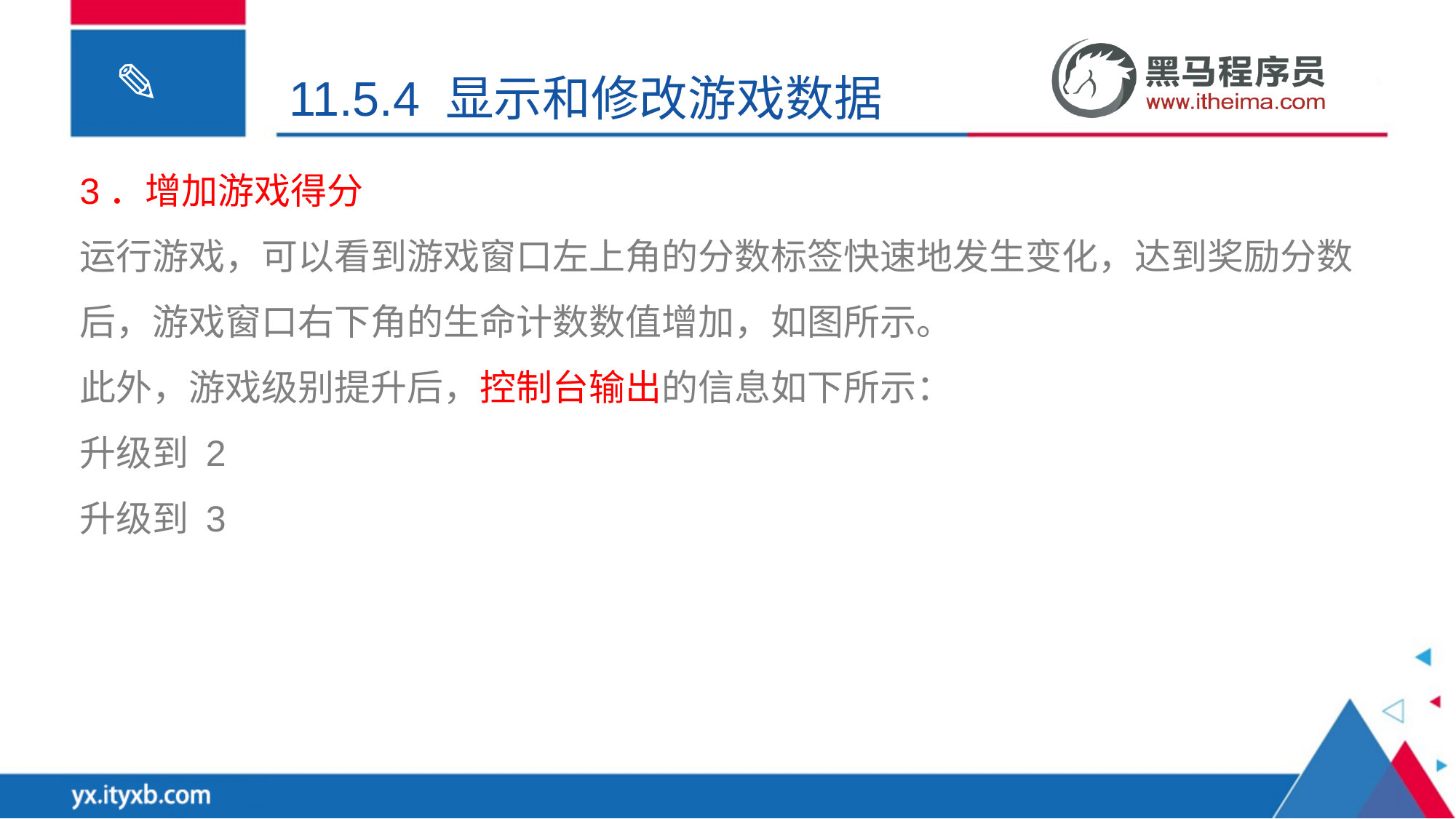

11.5.4 显示和修改游戏数据
3．增加游戏得分
运行游戏，可以看到游戏窗口左上角的分数标签快速地发生变化，达到奖励分数后，游戏窗口右下角的生命计数数值增加，如图所示。
此外，游戏级别提升后，控制台输出的信息如下所示：
升级到 2
升级到 3